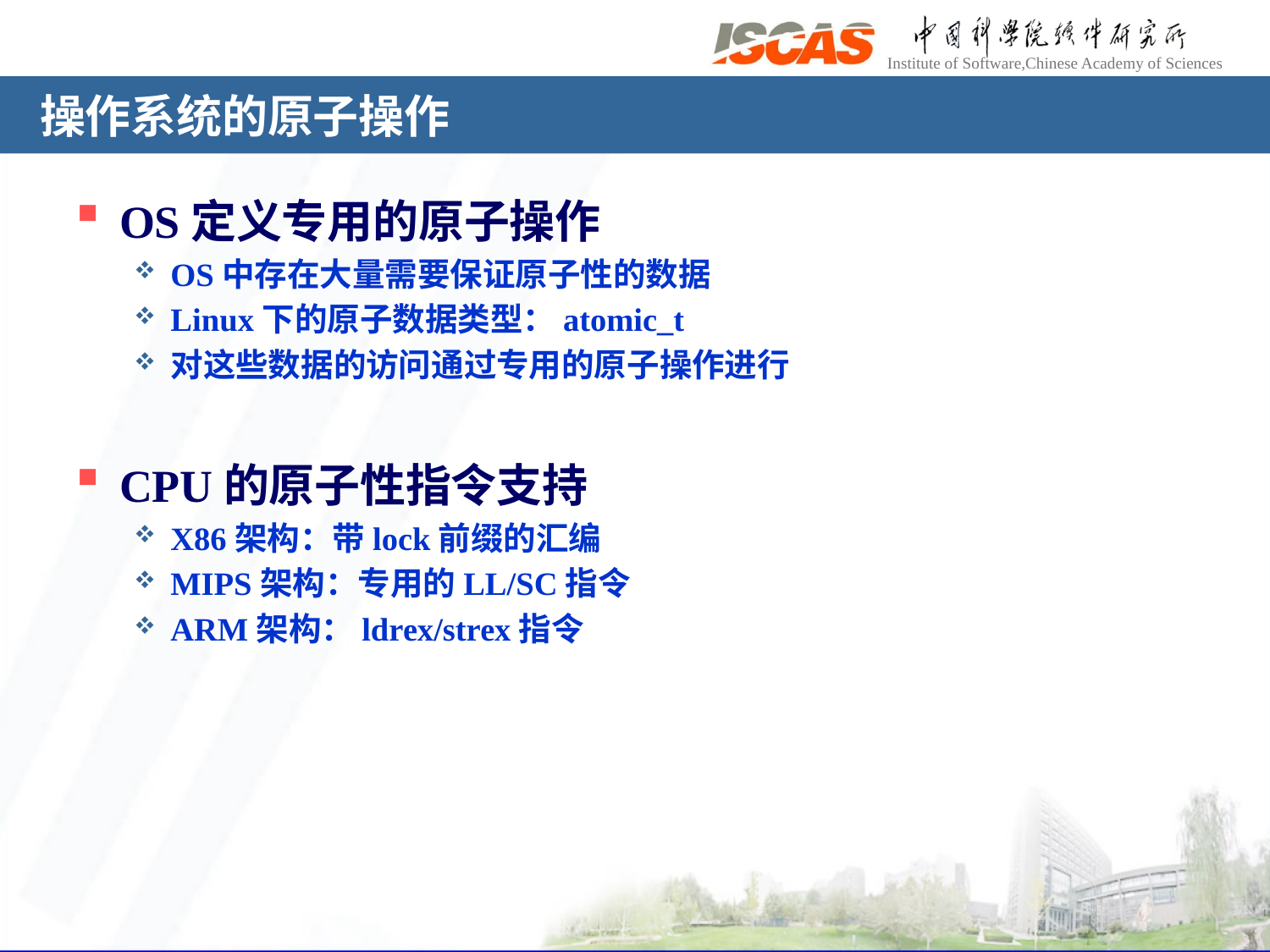

# 操作系统的原子操作
OS定义专用的原子操作
OS中存在大量需要保证原子性的数据
Linux下的原子数据类型：atomic_t
对这些数据的访问通过专用的原子操作进行

CPU的原子性指令支持
X86架构：带lock前缀的汇编
MIPS架构：专用的LL/SC指令
ARM架构：ldrex/strex指令